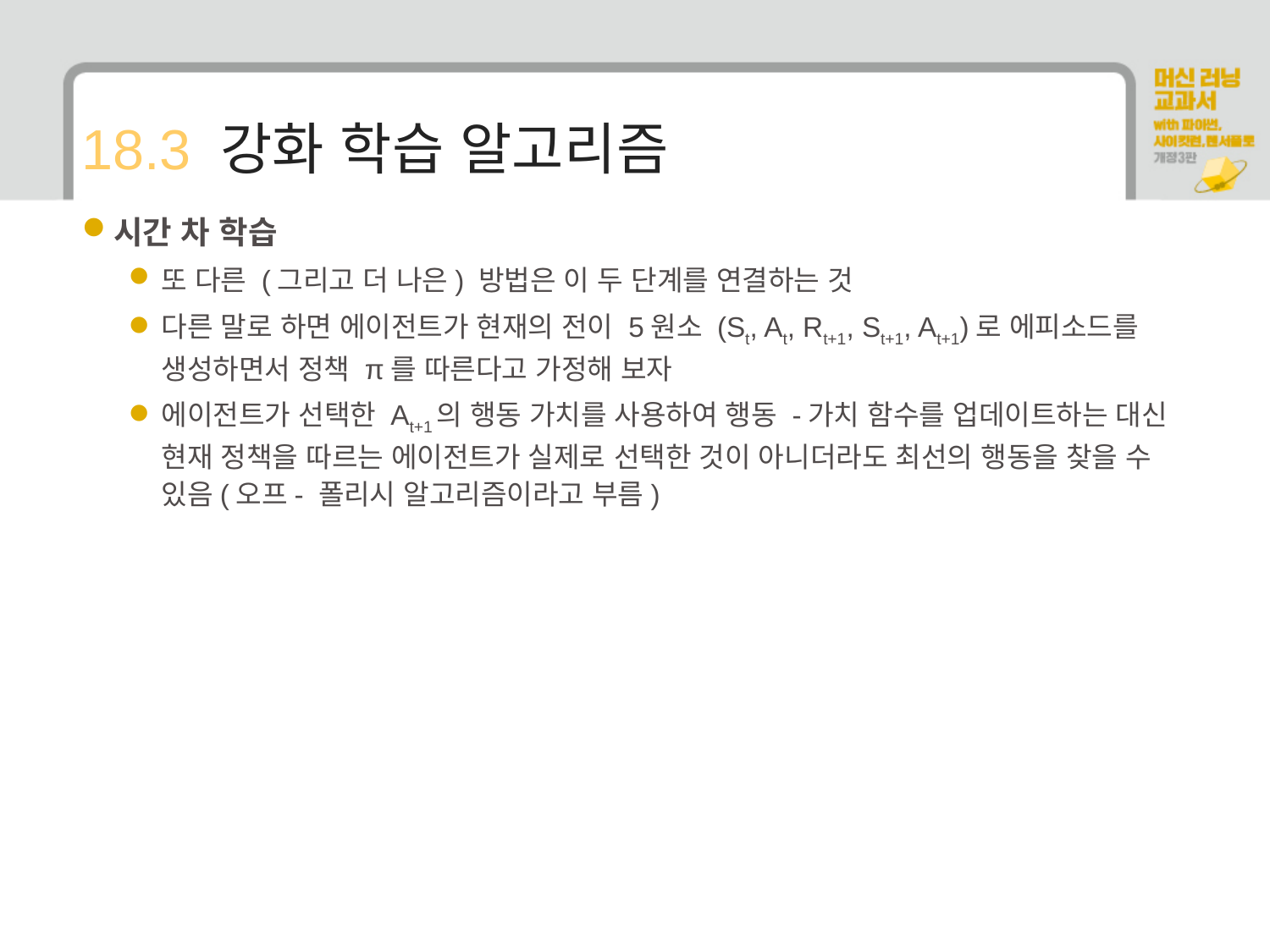

# 18.3 강화 학습 알고리즘
시간 차 학습
또 다른 (그리고 더 나은) 방법은 이 두 단계를 연결하는 것
다른 말로 하면 에이전트가 현재의 전이 5원소 (St, At, Rt+1, St+1, At+1)로 에피소드를 생성하면서 정책 π를 따른다고 가정해 보자
에이전트가 선택한 At+1의 행동 가치를 사용하여 행동 -가치 함수를 업데이트하는 대신 현재 정책을 따르는 에이전트가 실제로 선택한 것이 아니더라도 최선의 행동을 찾을 수 있음(오프- 폴리시 알고리즘이라고 부름)